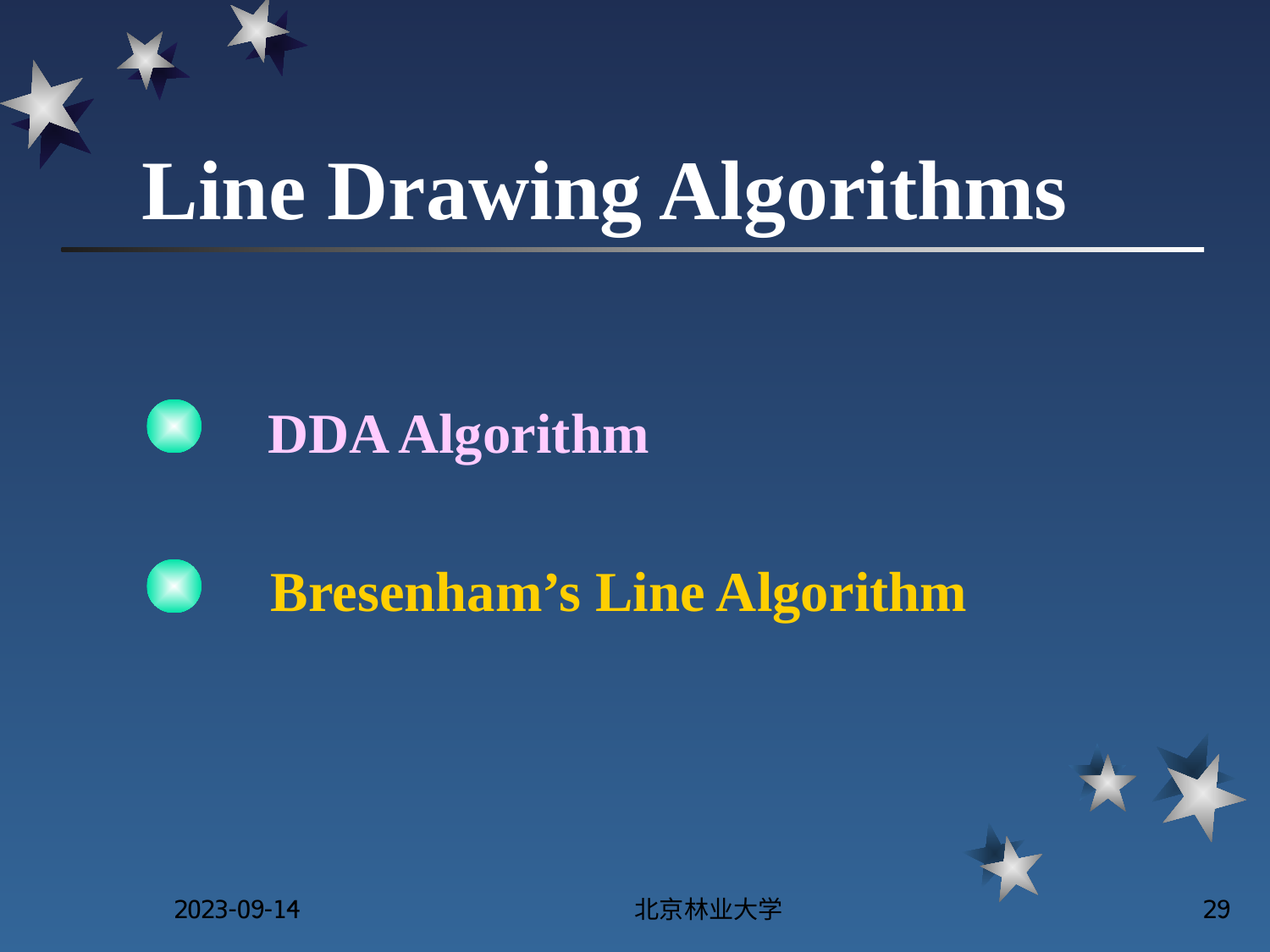

# Line Drawing Algorithms
DDA Algorithm

Bresenham’s Line Algorithm

2023-09-14
北京林业大学
29